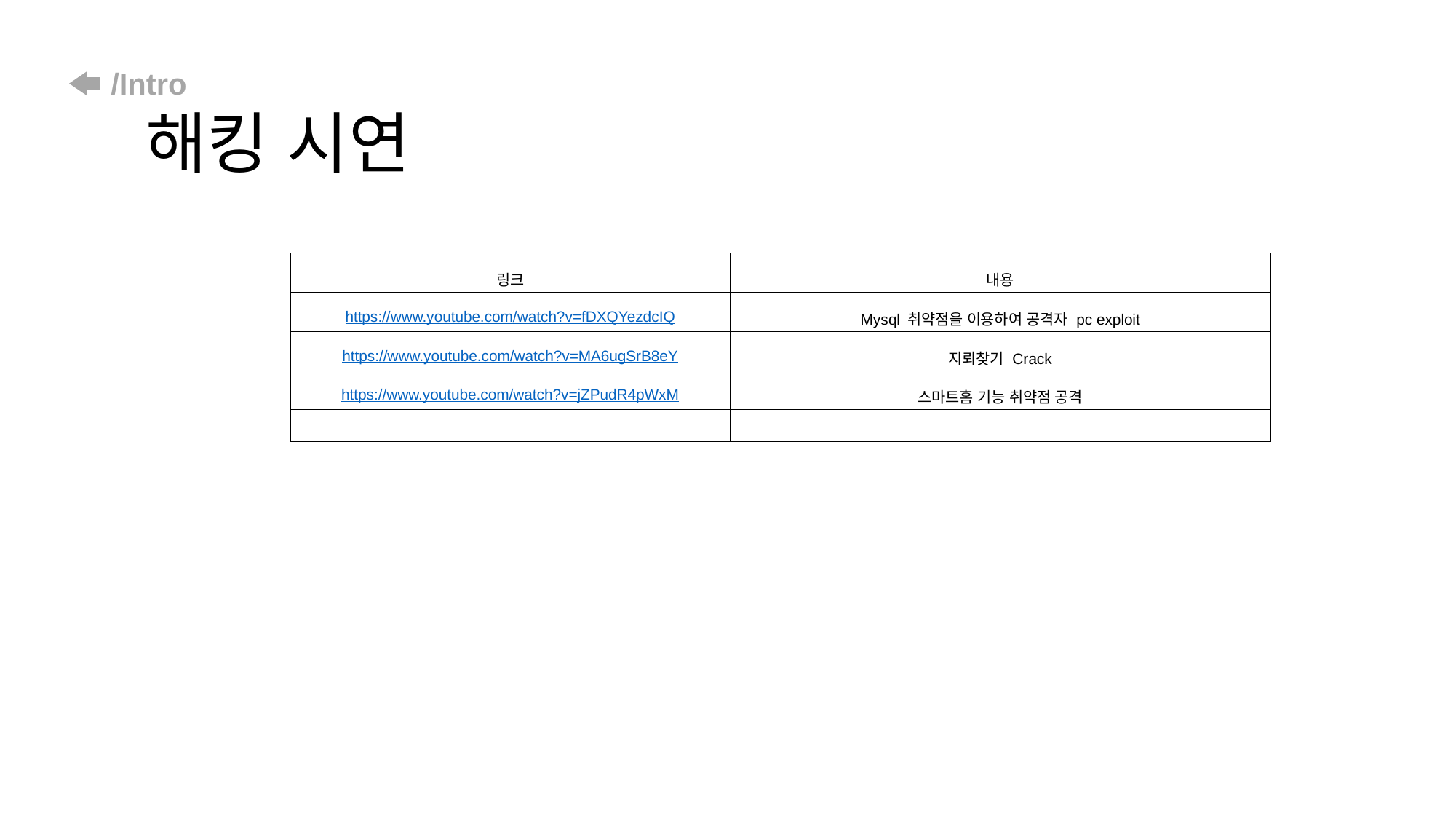

# /Intro 해킹 시연

| 링크 | 내용 |
| --- | --- |
| https://www.youtube.com/watch?v=fDXQYezdcIQ | Mysql 취약점을 이용하여 공격자 pc exploit |
| https://www.youtube.com/watch?v=MA6ugSrB8eY | 지뢰찾기 Crack |
| https://www.youtube.com/watch?v=jZPudR4pWxM | 스마트홈 기능 취약점 공격 |
|  |  |